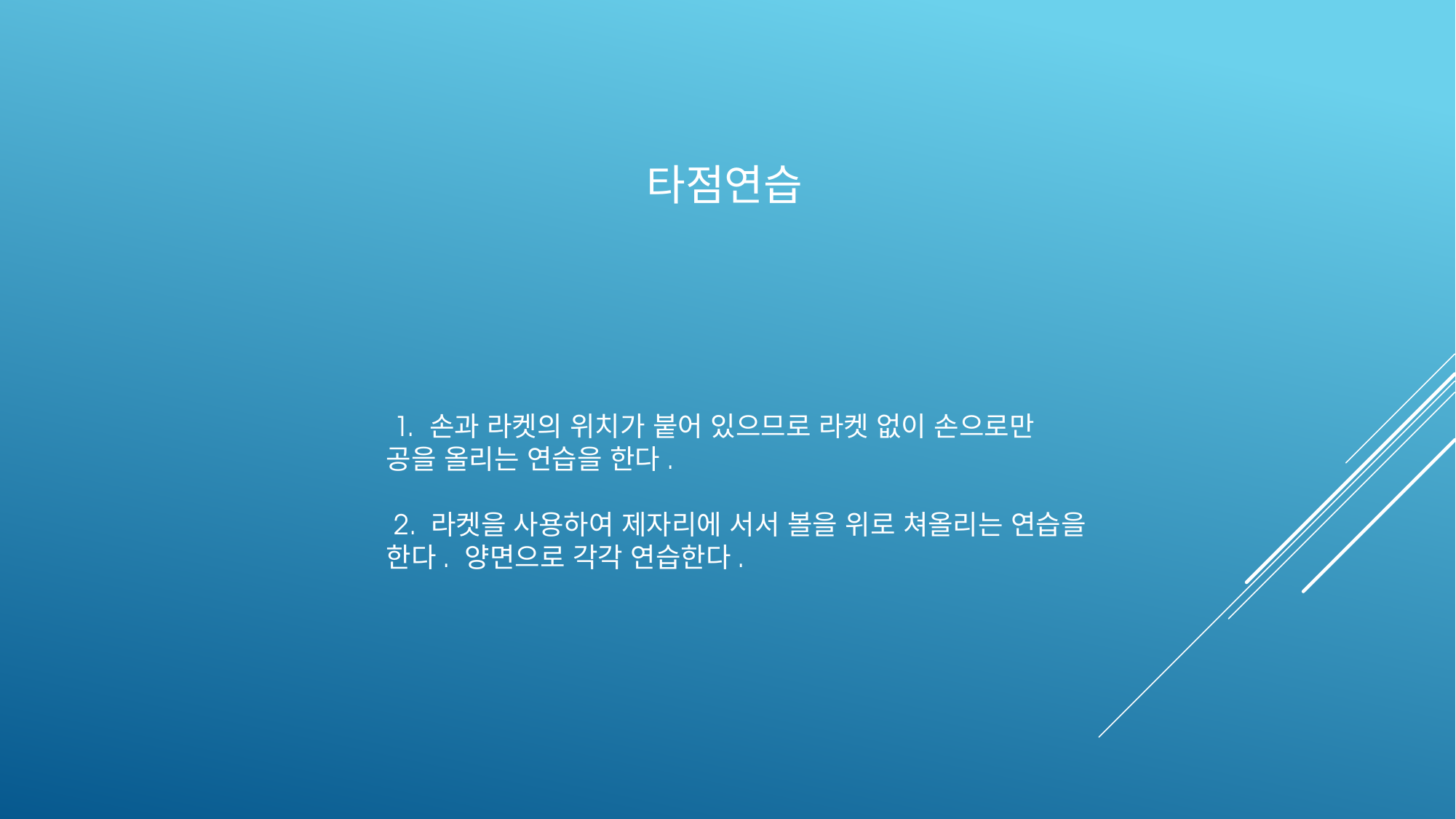

타점연습
 1. 손과 라켓의 위치가 붙어 있으므로 라켓 없이 손으로만 공을 올리는 연습을 한다.

 2. 라켓을 사용하여 제자리에 서서 볼을 위로 쳐올리는 연습을 한다. 양면으로 각각 연습한다.